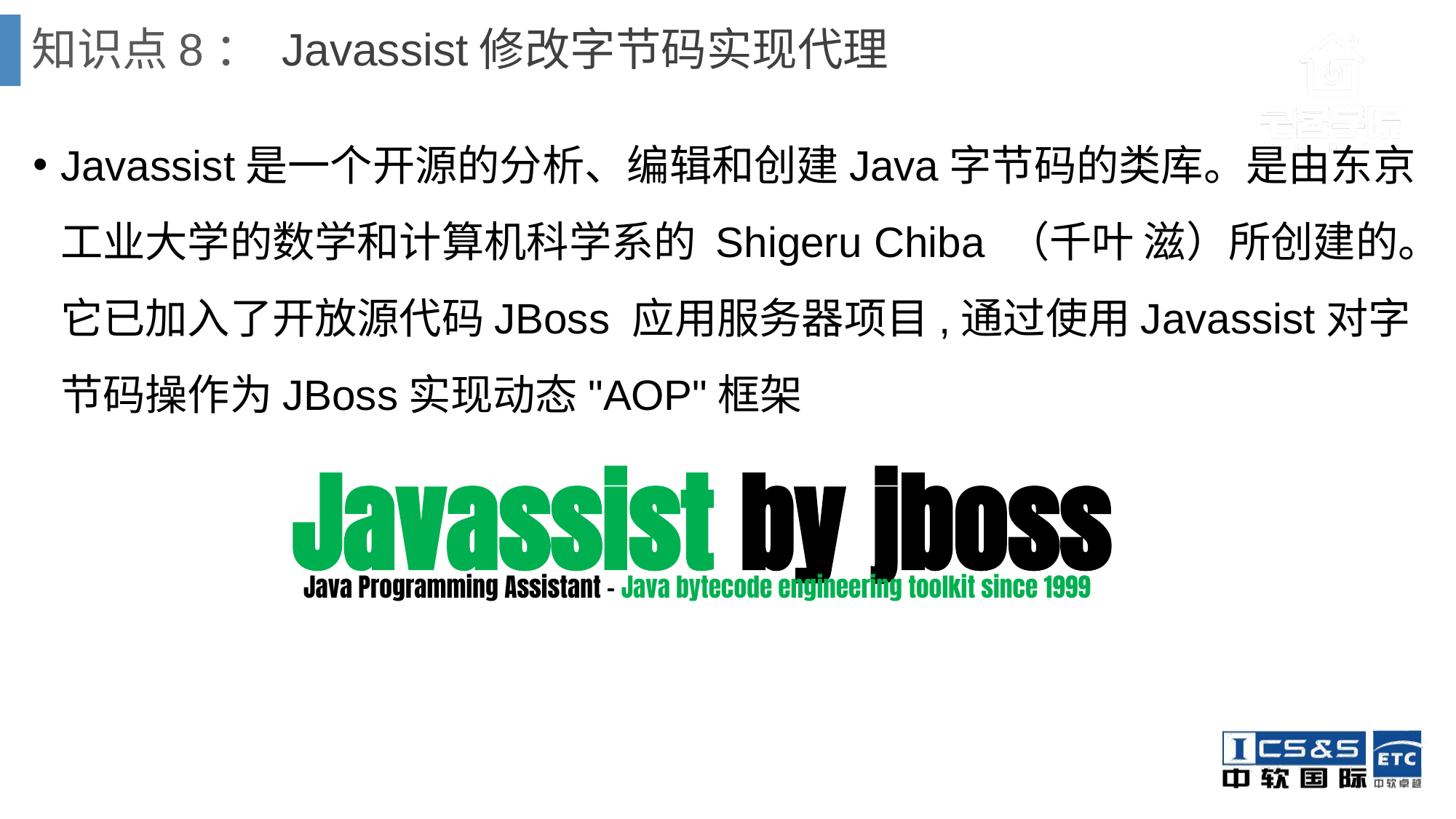

# 知识点8： Javassist修改字节码实现代理
Javassist是一个开源的分析、编辑和创建Java字节码的类库。是由东京工业大学的数学和计算机科学系的 Shigeru Chiba （千叶 滋）所创建的。它已加入了开放源代码JBoss 应用服务器项目,通过使用Javassist对字节码操作为JBoss实现动态"AOP"框架
Javassist by jboss

Java Programming Assistant - Java bytecode engineering toolkit since 1999